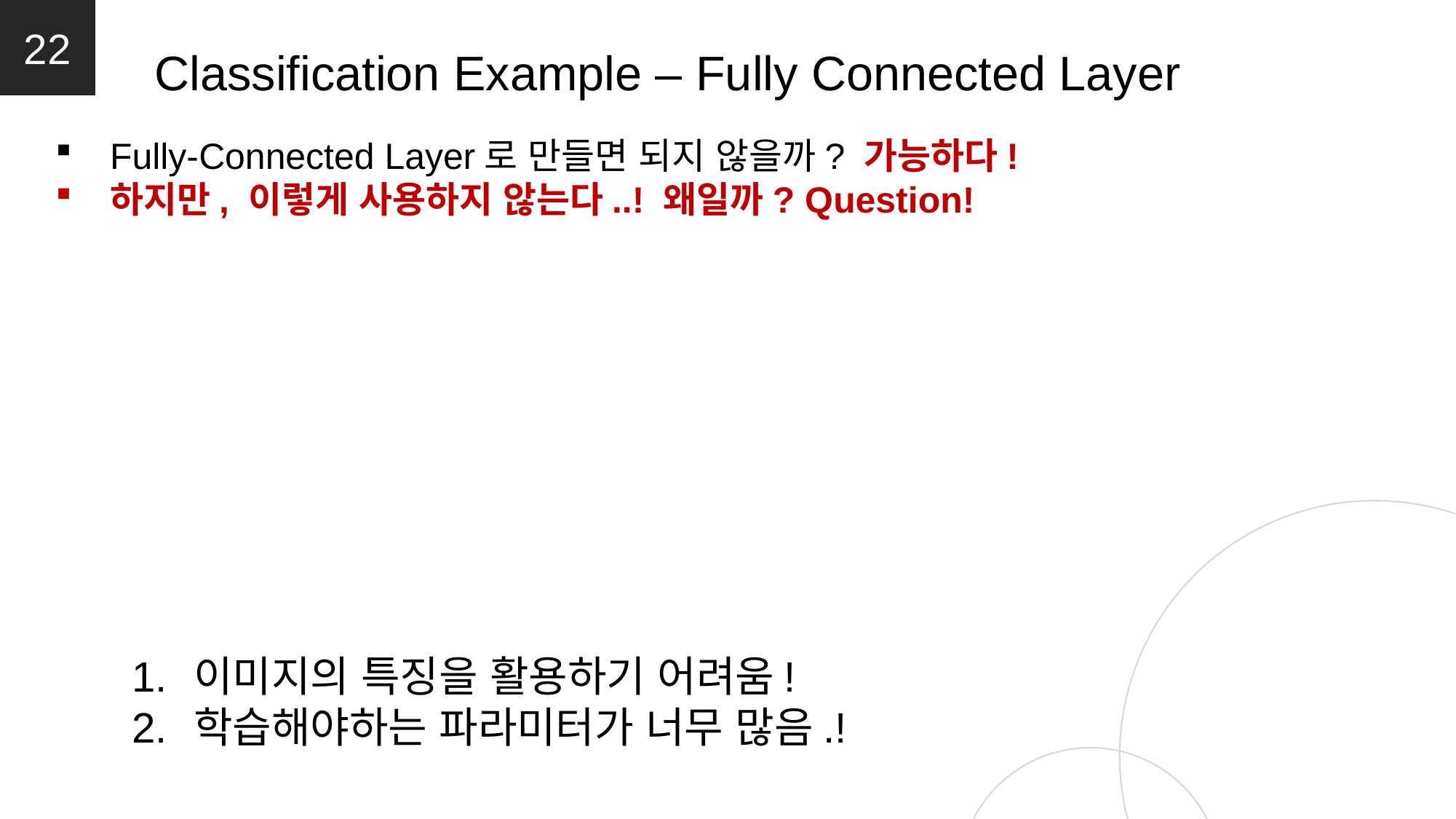

22
Classification Example – Fully Connected Layer
Fully-Connected Layer로 만들면 되지 않을까? 가능하다!
하지만, 이렇게 사용하지 않는다..! 왜일까? Question!
이미지의 특징을 활용하기 어려움!
학습해야하는 파라미터가 너무 많음.!